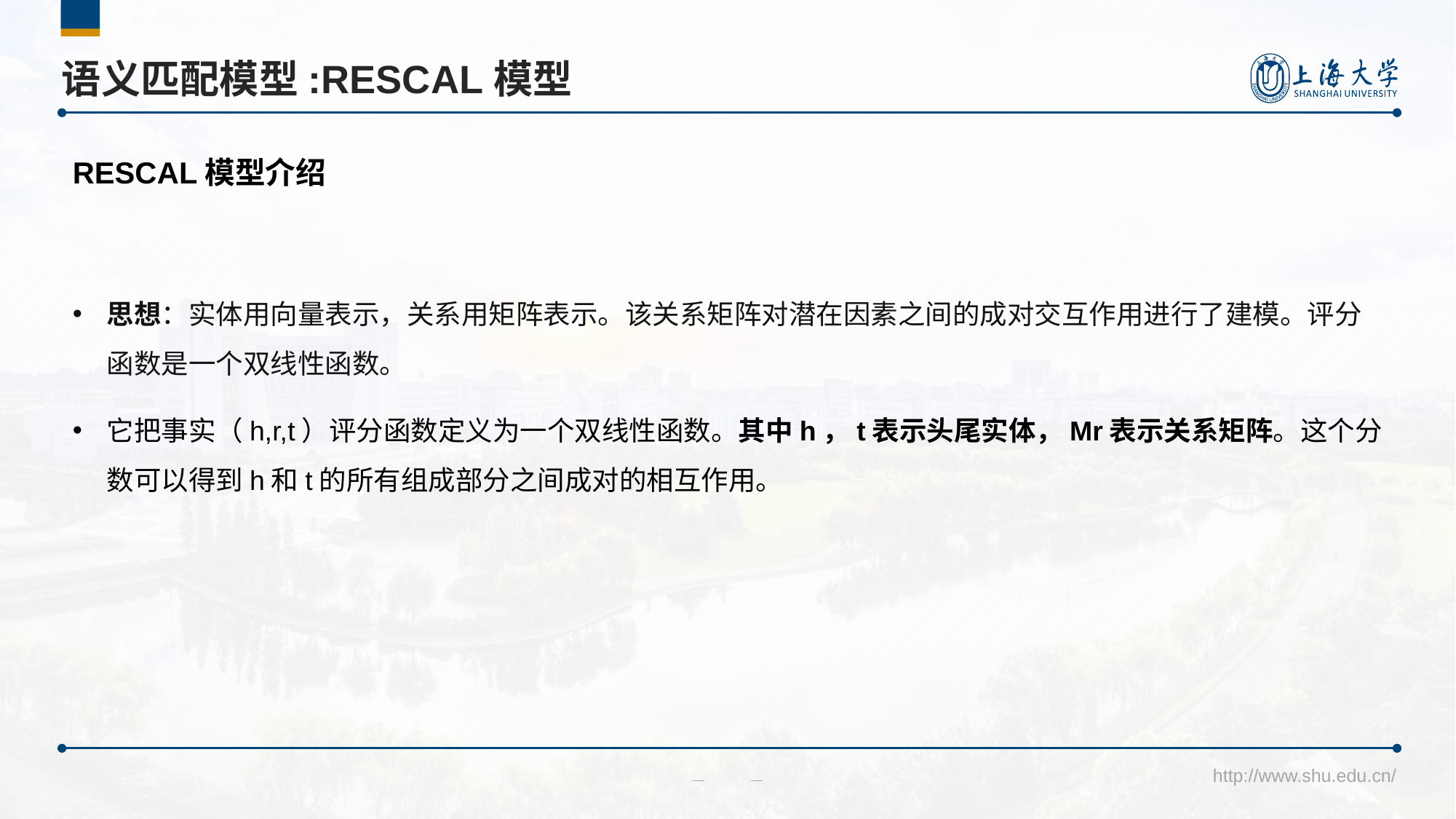

# 语义匹配模型:RESCAL模型
RESCAL模型介绍

思想：实体用向量表示，关系用矩阵表示。该关系矩阵对潜在因素之间的成对交互作用进行了建模。评分函数是一个双线性函数。
它把事实（h,r,t）评分函数定义为一个双线性函数。其中h，t表示头尾实体，Mr表示关系矩阵。这个分数可以得到h和t的所有组成部分之间成对的相互作用。
47